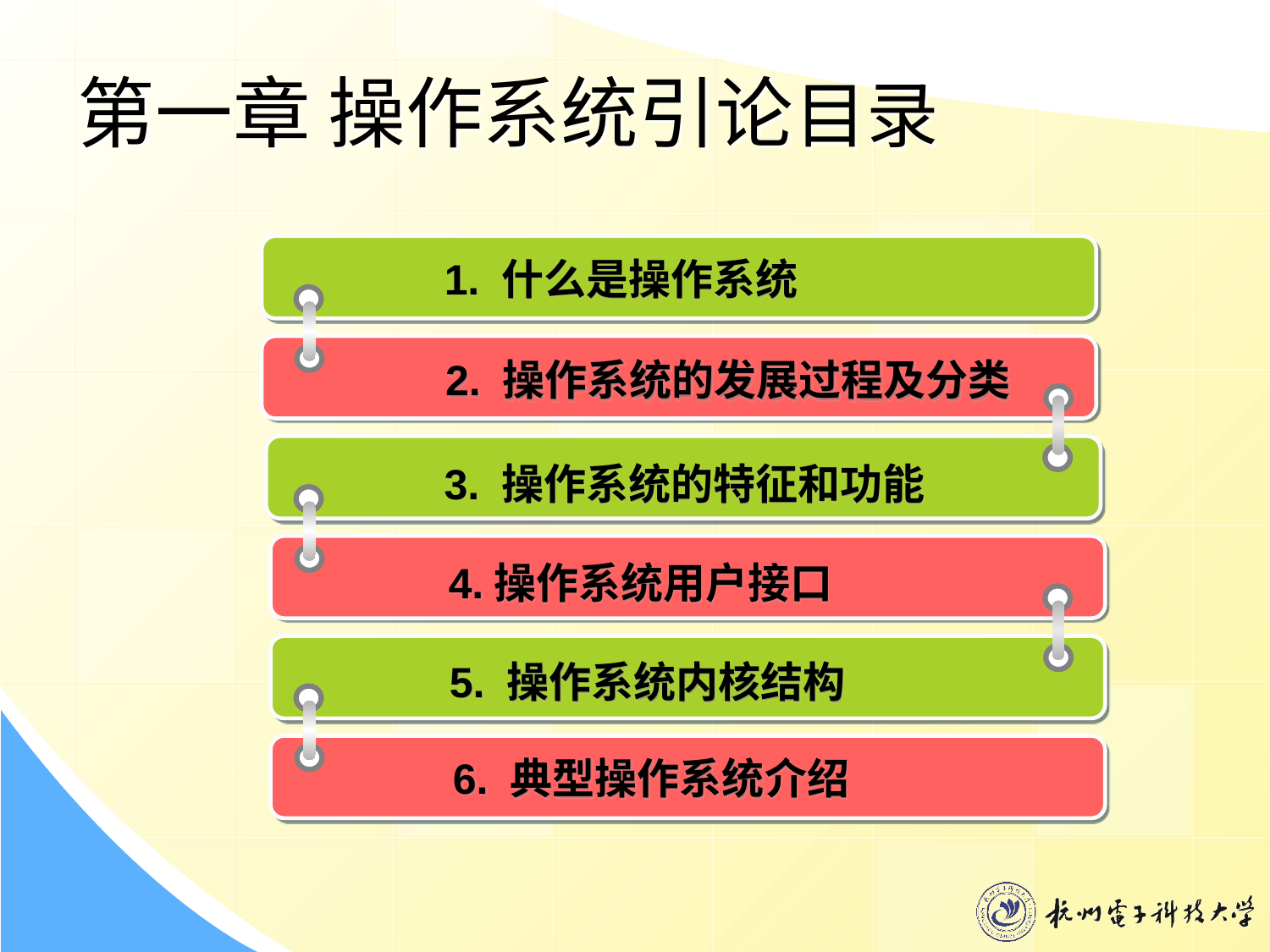

第一章 操作系统引论目录

1. 什么是操作系统

2. 操作系统的发展过程及分类

3. 操作系统的特征和功能

4.操作系统用户接口

5. 操作系统内核结构

6. 典型操作系统介绍